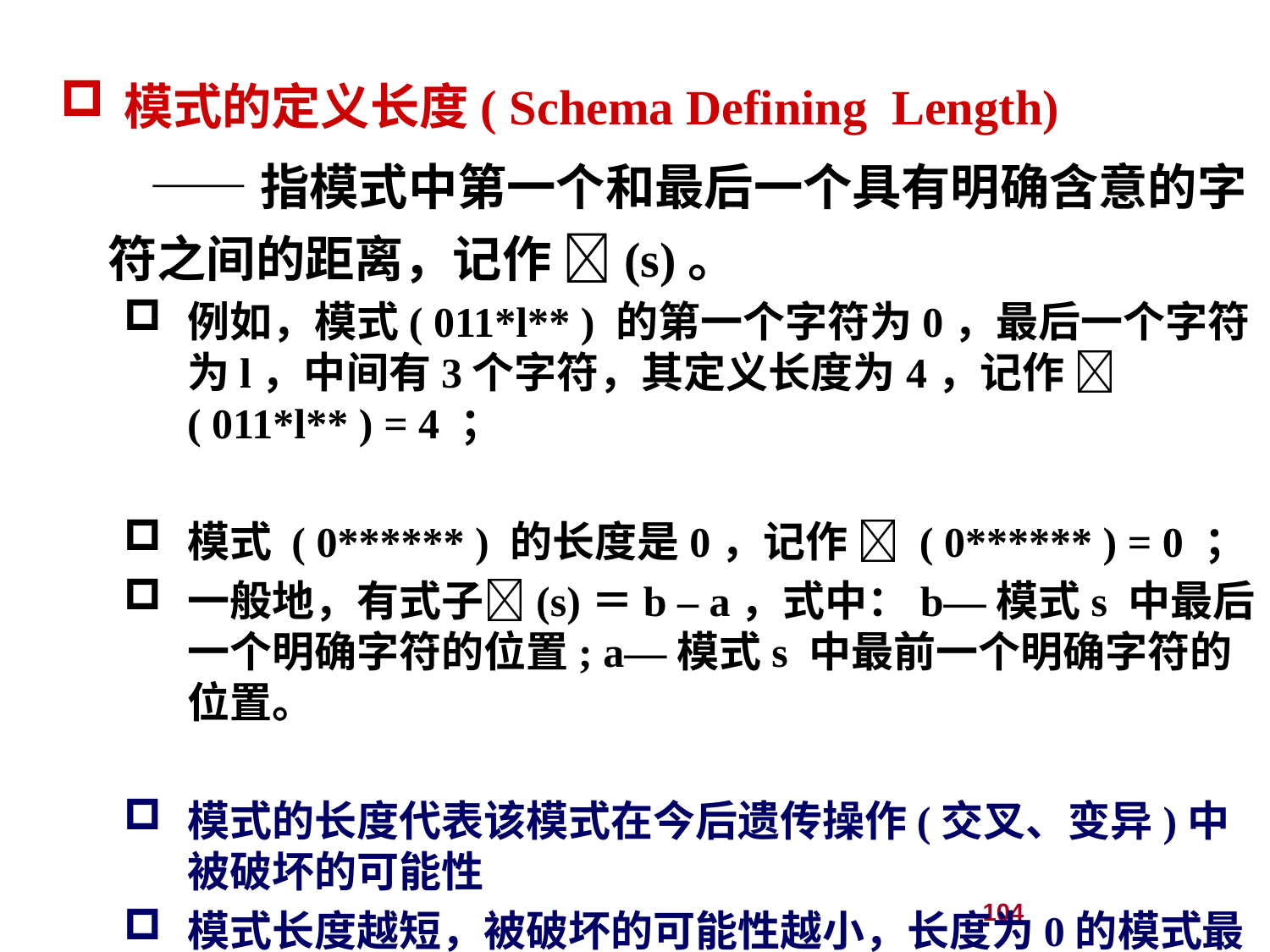

104

模式的定义长度( Schema Defining  Length)
        ——指模式中第一个和最后一个具有明确含意的字符之间的距离，记作 δ(s)。
例如，模式( 011*l** ) 的第一个字符为0，最后一个字符为l，中间有3个字符，其定义长度为4，记作 δ ( 011*l** ) = 4 ；

模式 ( 0****** ) 的长度是0，记作 δ ( 0****** ) = 0 ；
一般地，有式子δ(s)＝b – a，式中：b—模式s 中最后一个明确字符的位置; a—模式s 中最前一个明确字符的位置。

模式的长度代表该模式在今后遗传操作(交叉、变异)中被破坏的可能性
模式长度越短，被破坏的可能性越小，长度为0的模式最难被破坏。